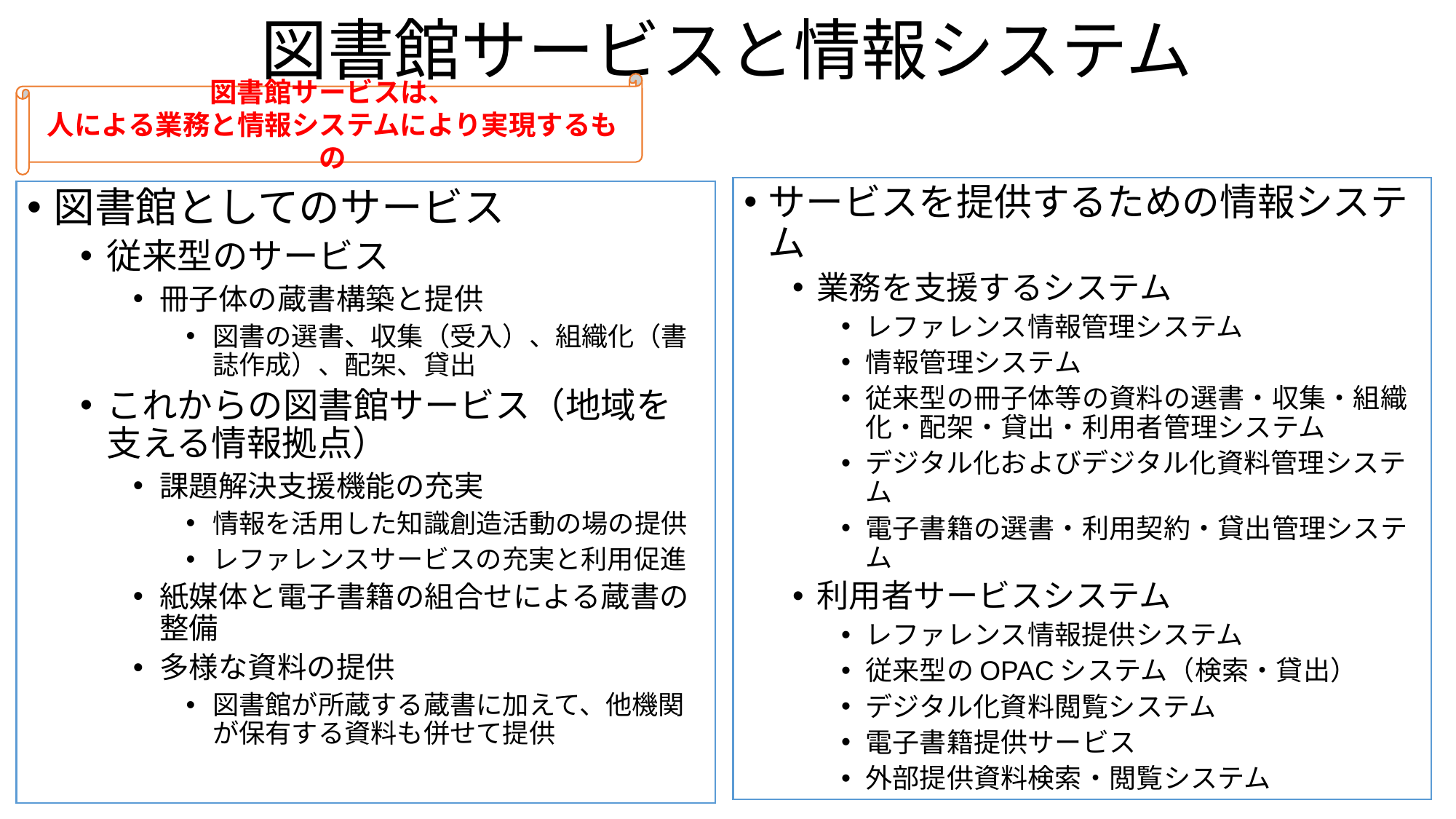

# 図書館サービスと情報システム
図書館サービスは、
人による業務と情報システムにより実現するもの
サービスを提供するための情報システム
業務を支援するシステム
レファレンス情報管理システム
情報管理システム
従来型の冊子体等の資料の選書・収集・組織化・配架・貸出・利用者管理システム
デジタル化およびデジタル化資料管理システム
電子書籍の選書・利用契約・貸出管理システム
利用者サービスシステム
レファレンス情報提供システム
従来型のOPACシステム（検索・貸出）
デジタル化資料閲覧システム
電子書籍提供サービス
外部提供資料検索・閲覧システム

図書館としてのサービス
従来型のサービス
冊子体の蔵書構築と提供
図書の選書、収集（受入）、組織化（書誌作成）、配架、貸出
これからの図書館サービス（地域を支える情報拠点）
課題解決支援機能の充実
情報を活用した知識創造活動の場の提供
レファレンスサービスの充実と利用促進
紙媒体と電子書籍の組合せによる蔵書の整備
多様な資料の提供
図書館が所蔵する蔵書に加えて、他機関が保有する資料も併せて提供